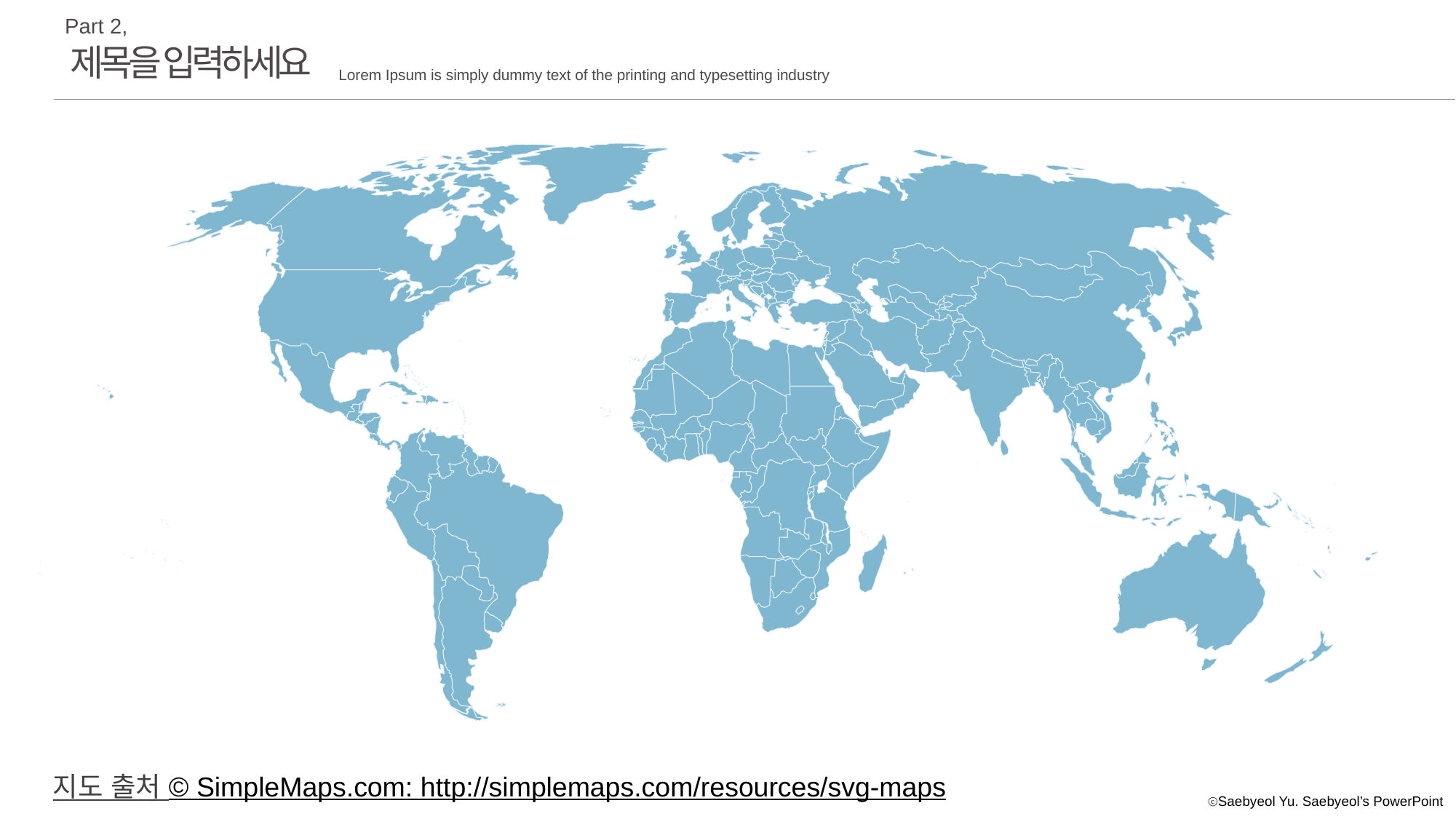

Part 2,
제목을 입력하세요
Lorem Ipsum is simply dummy text of the printing and typesetting industry

지도 출처 © SimpleMaps.com: http://simplemaps.com/resources/svg-maps